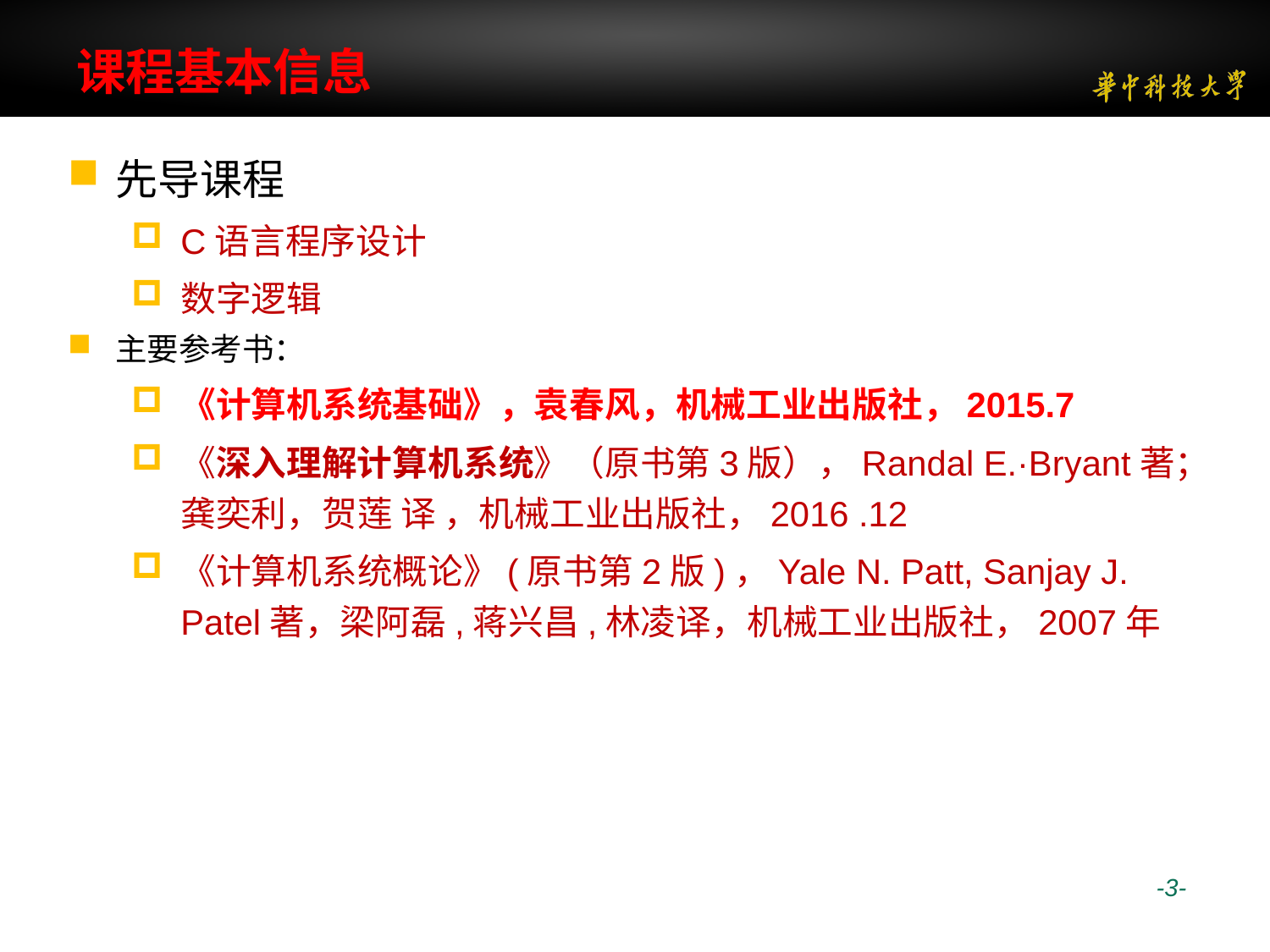

# 课程基本信息
先导课程
C语言程序设计
数字逻辑
主要参考书：
《计算机系统基础》，袁春风，机械工业出版社，2015.7
《深入理解计算机系统》（原书第3版），Randal E.·Bryant著；龚奕利，贺莲 译 ，机械工业出版社，2016 .12
《计算机系统概论》(原书第2版)，Yale N. Patt, Sanjay J. Patel著，梁阿磊,蒋兴昌,林凌译，机械工业出版社，2007年

 -3-